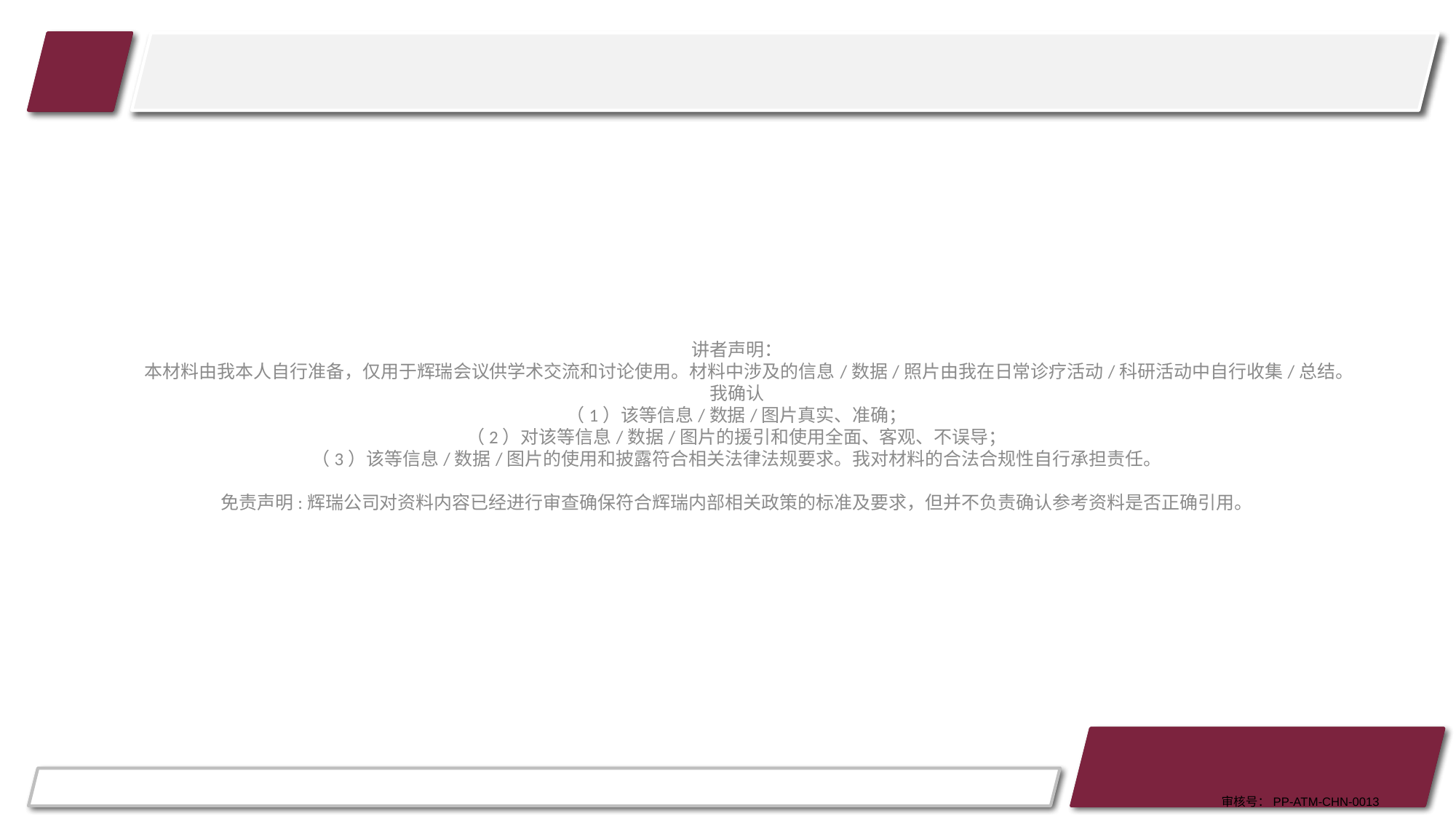

讲者声明：
     本材料由我本人自行准备，仅用于辉瑞会议供学术交流和讨论使用。材料中涉及的信息/数据/照片由我在日常诊疗活动/科研活动中自行收集/总结。
我确认
（1）该等信息/数据/图片真实、准确；
（2）对该等信息/数据/图片的援引和使用全面、客观、不误导；
（3）该等信息/数据/图片的使用和披露符合相关法律法规要求。我对材料的合法合规性自行承担责任。

免责声明:辉瑞公司对资料内容已经进行审查确保符合辉瑞内部相关政策的标准及要求，但并不负责确认参考资料是否正确引用。

审核号：PP-ATM-CHN-0013